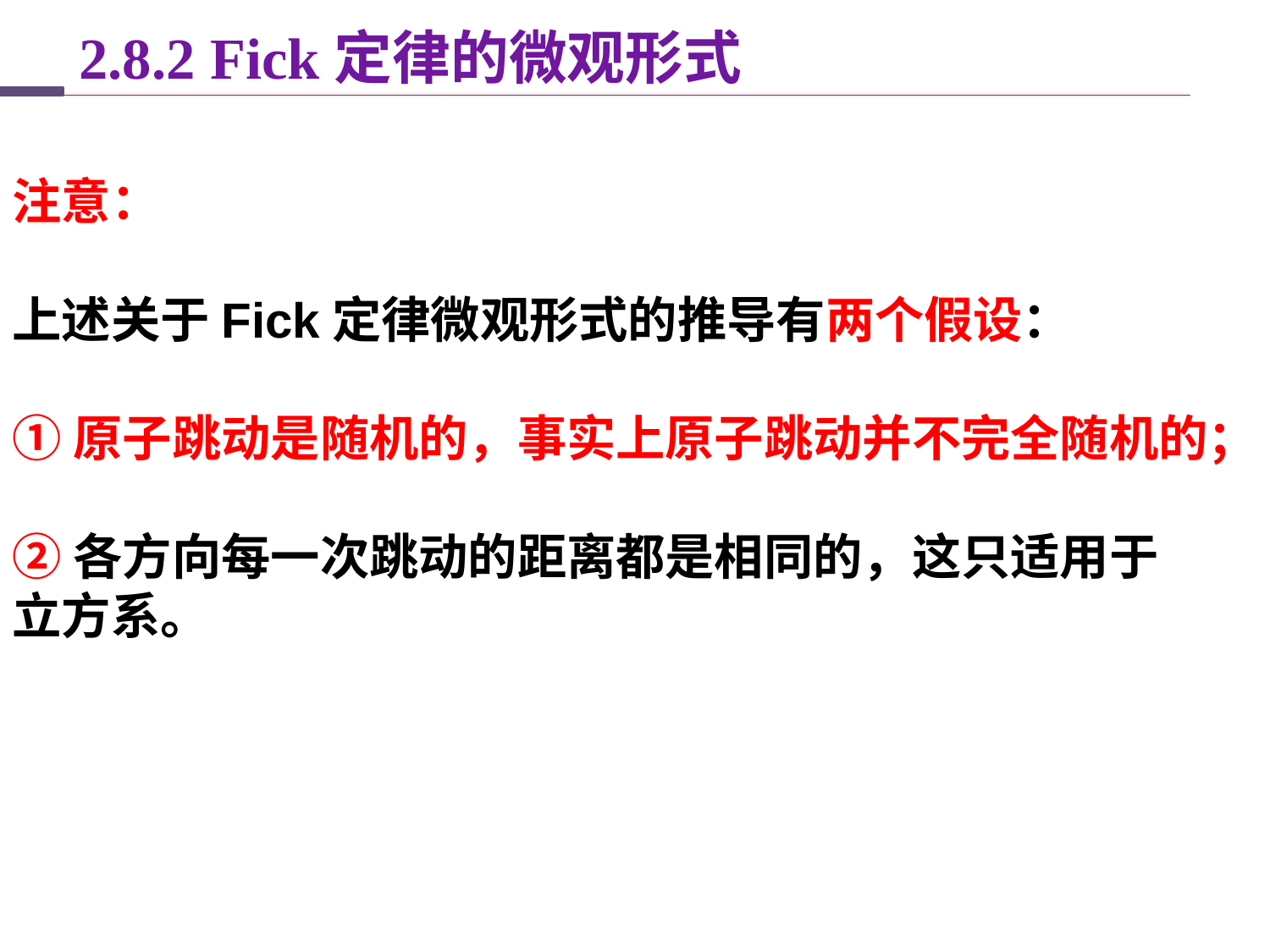

2.8.2 Fick定律的微观形式
注意：

上述关于Fick定律微观形式的推导有两个假设：

①原子跳动是随机的，事实上原子跳动并不完全随机的；

②各方向每一次跳动的距离都是相同的，这只适用于立方系。